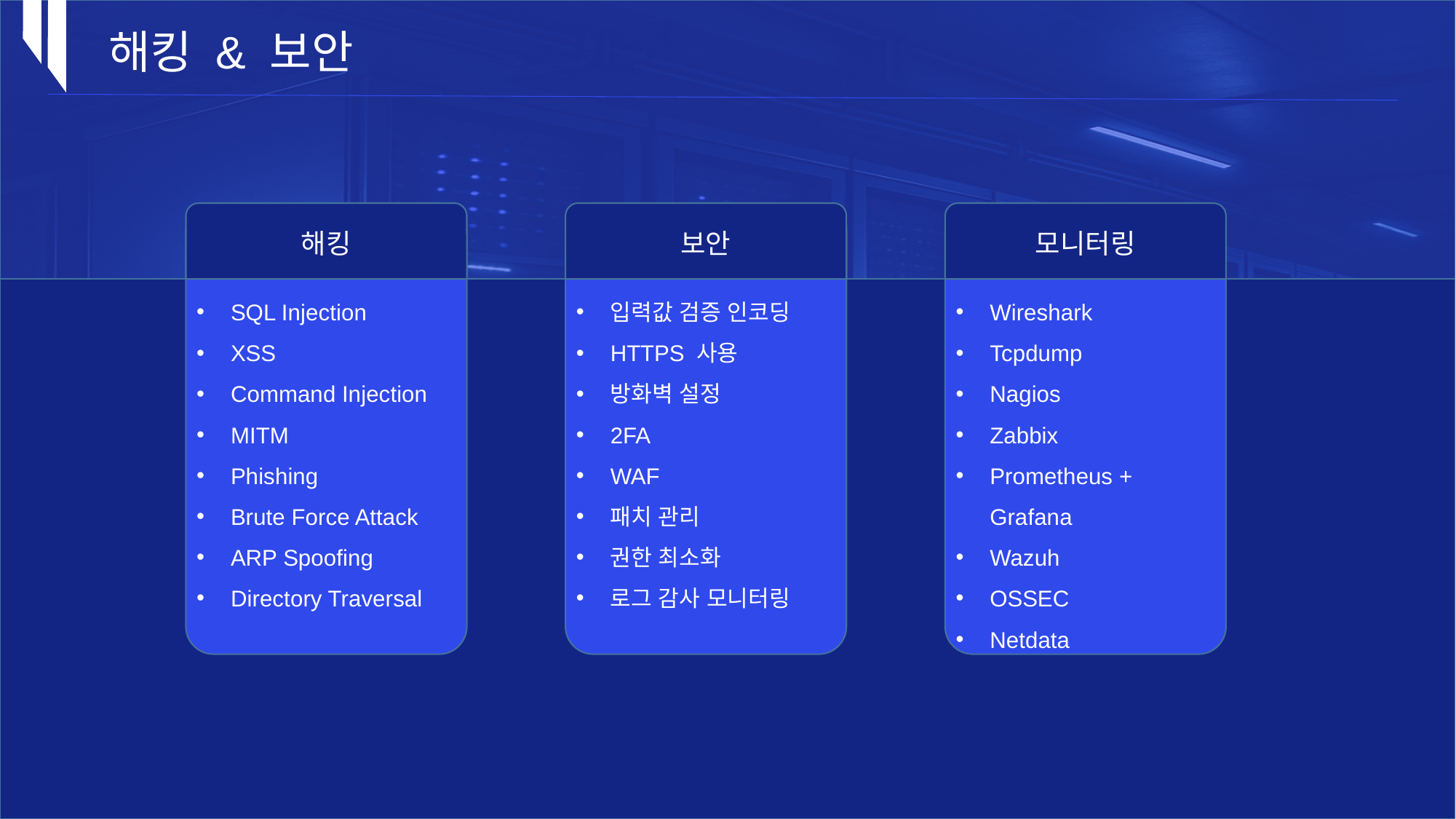

해킹 & 보안
해킹

SQL Injection
XSS
Command Injection
MITM
Phishing
Brute Force Attack
ARP Spoofing
Directory Traversal
보안

입력값 검증 인코딩
HTTPS 사용
방화벽 설정
2FA
WAF
패치 관리
권한 최소화
로그 감사 모니터링
모니터링

Wireshark
Tcpdump
Nagios
Zabbix
Prometheus +
Grafana
Wazuh
OSSEC
Netdata